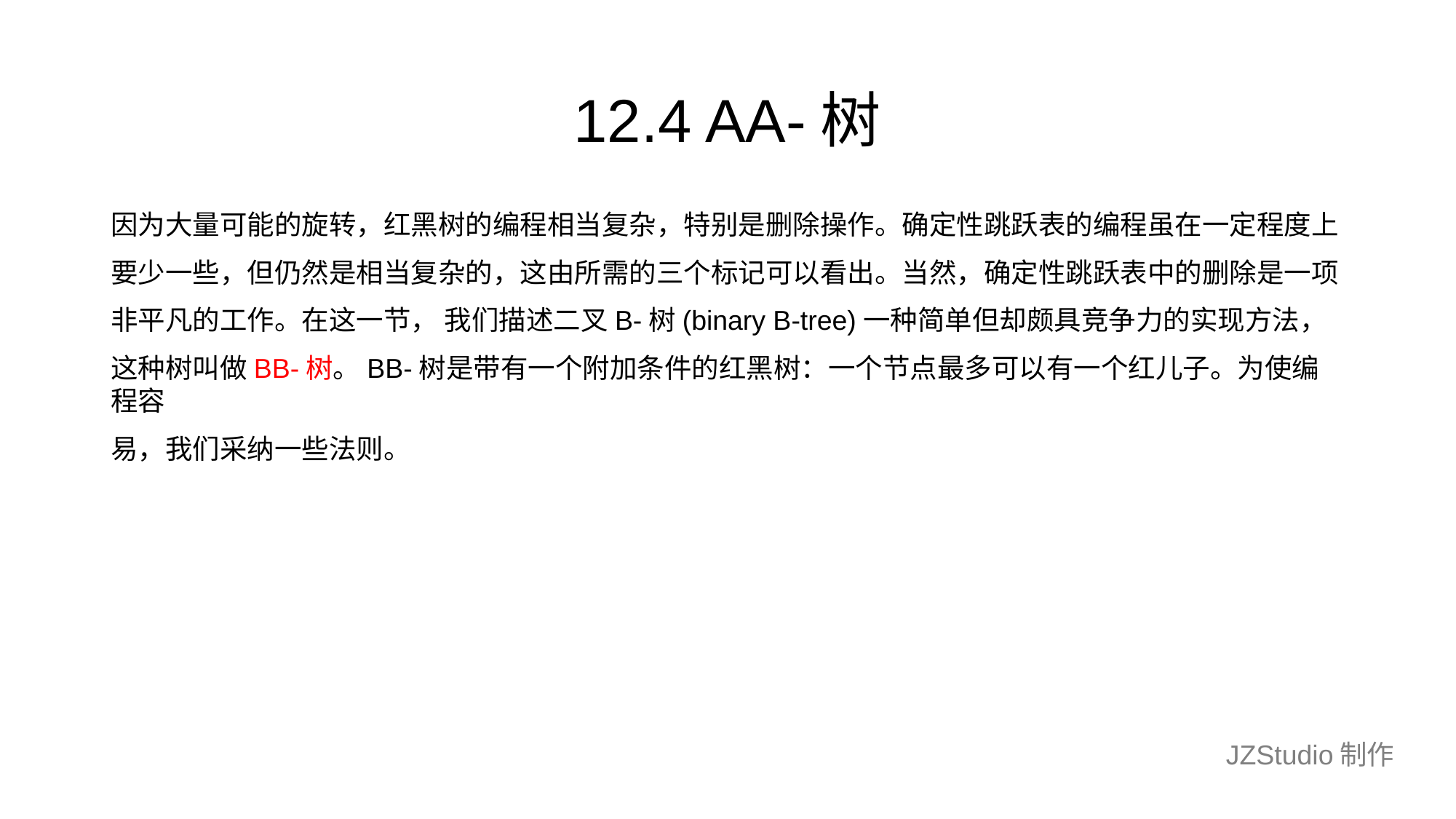

# 12.4 AA-树
因为大量可能的旋转，红黑树的编程相当复杂，特别是删除操作。确定性跳跃表的编程虽在一定程度上
要少一些，但仍然是相当复杂的，这由所需的三个标记可以看出。当然，确定性跳跃表中的删除是一项
非平凡的工作。在这一节， 我们描述二叉B-树(binary B-tree)一种简单但却颇具竞争力的实现方法，
这种树叫做BB-树。BB-树是带有一个附加条件的红黑树：一个节点最多可以有一个红儿子。为使编程容
易，我们采纳一些法则。